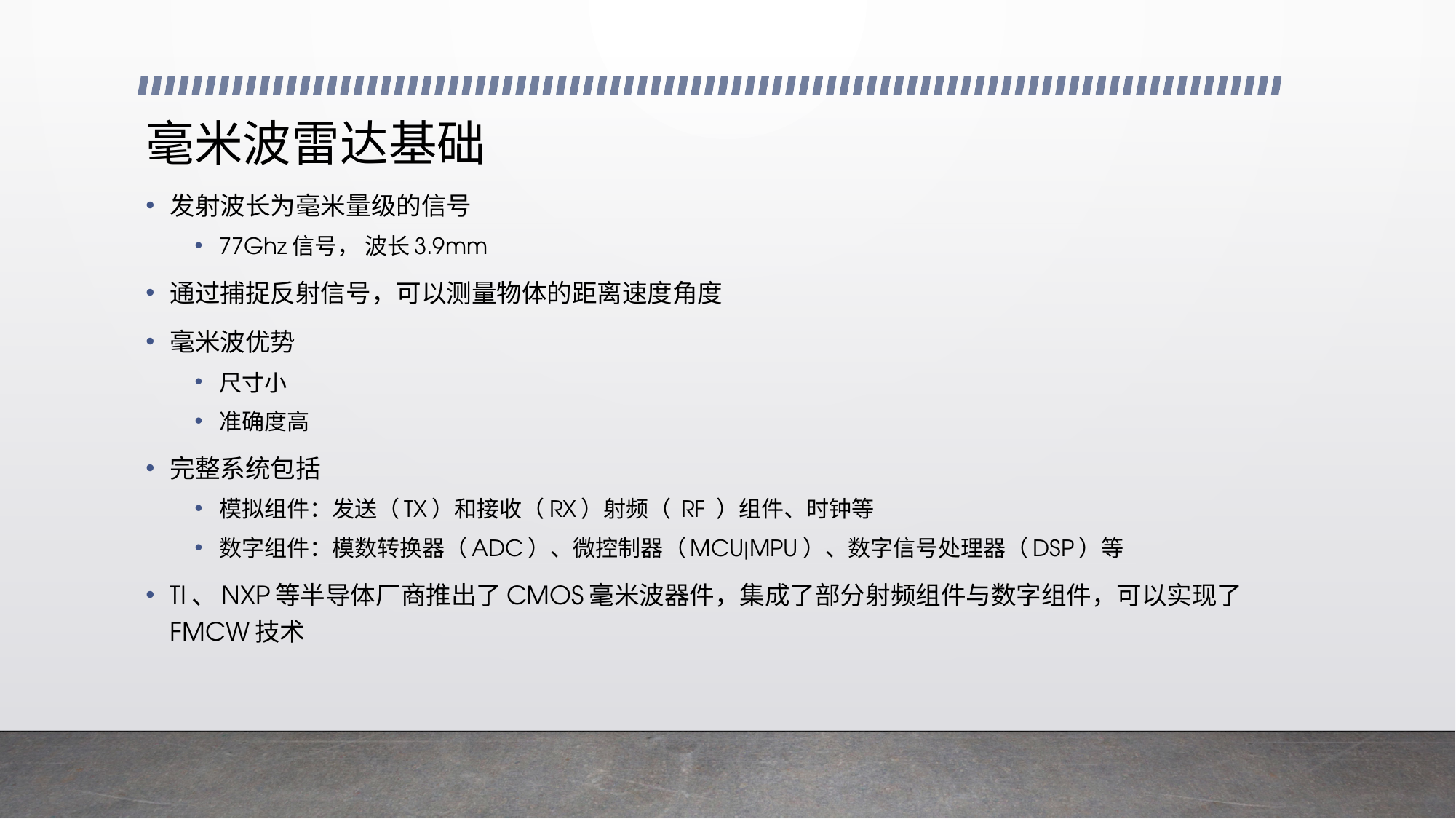

# 毫米波雷达基础
发射波长为毫米量级的信号
77Ghz信号， 波长3.9mm
通过捕捉反射信号，可以测量物体的距离速度角度
毫米波优势
尺寸小
准确度高
完整系统包括
模拟组件：发送（TX）和接收（RX）射频（ RF ）组件、时钟等
数字组件：模数转换器（ADC）、微控制器（MCU|MPU）、数字信号处理器（DSP）等
TI、NXP等半导体厂商推出了CMOS毫米波器件，集成了部分射频组件与数字组件，可以实现了FMCW技术